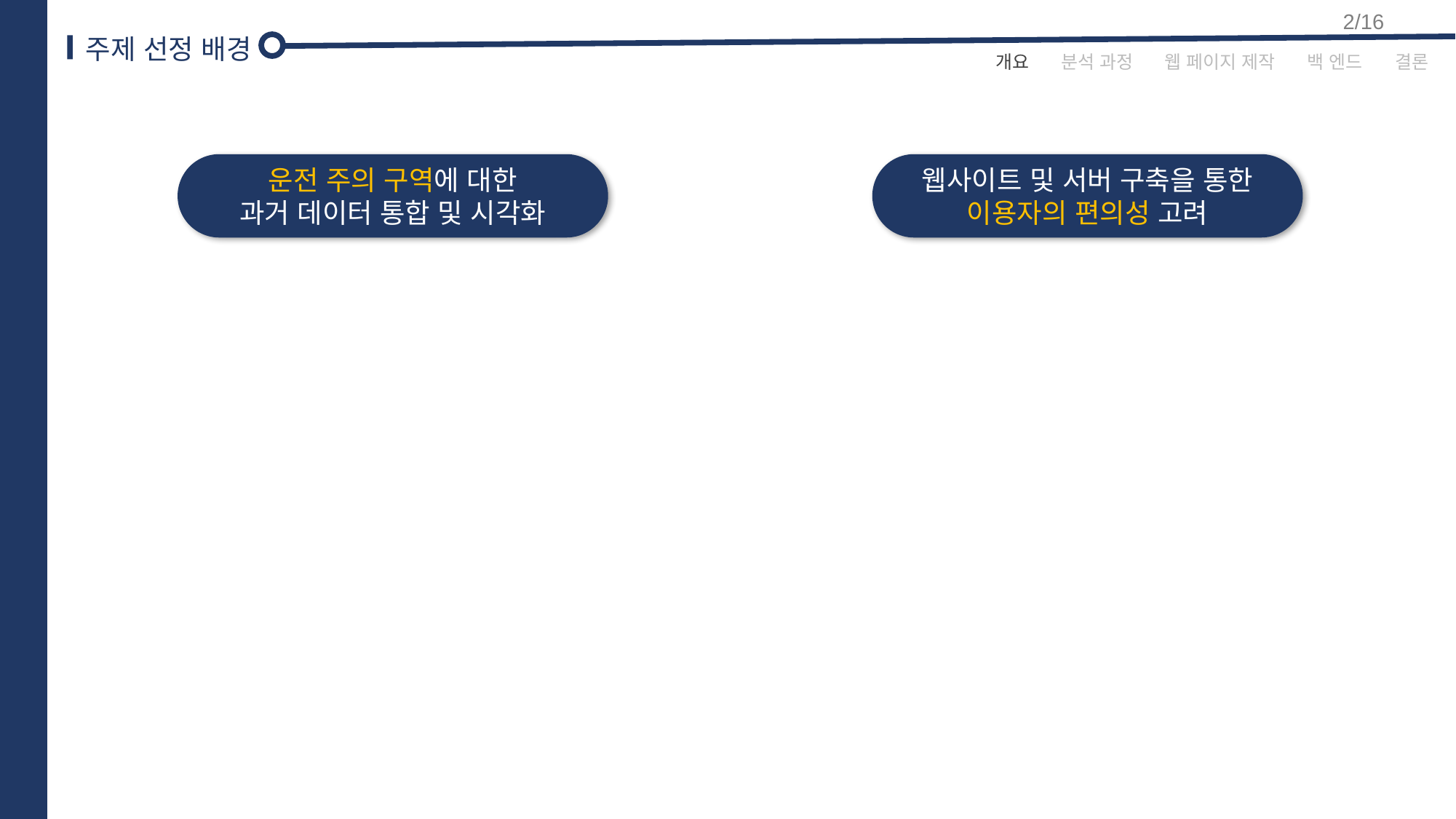

2/16
주제 선정 배경

개요
분석 과정
웹 페이지 제작
백 엔드
결론
운전 주의 구역에 대한
과거 데이터 통합 및 시각화
웹사이트 및 서버 구축을 통한
이용자의 편의성 고려